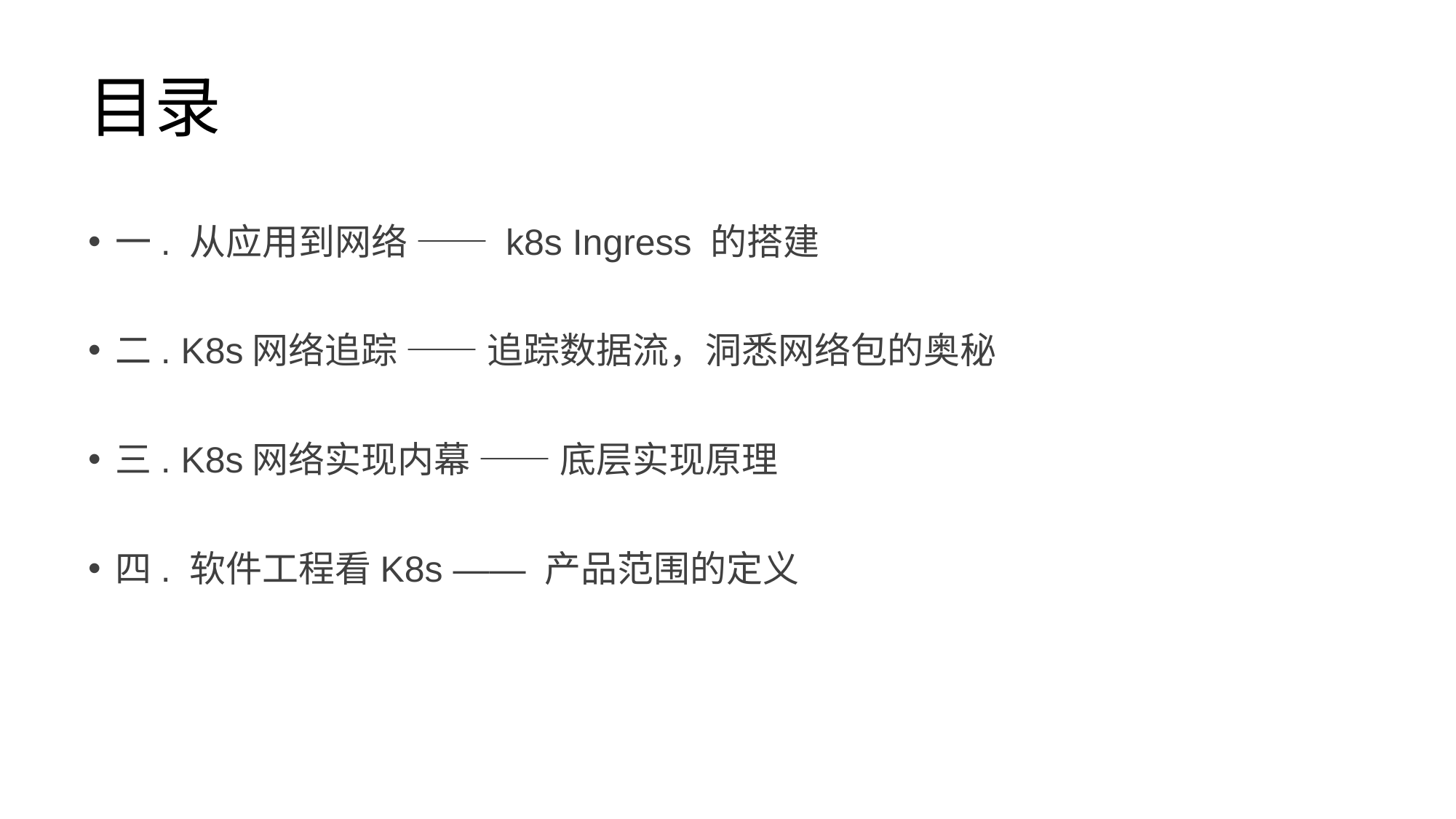

# 目录
一. 从应用到网络 —— k8s Ingress 的搭建

二. K8s网络追踪 —— 追踪数据流，洞悉网络包的奥秘

三. K8s网络实现内幕 —— 底层实现原理

四. 软件工程看K8s —— 产品范围的定义